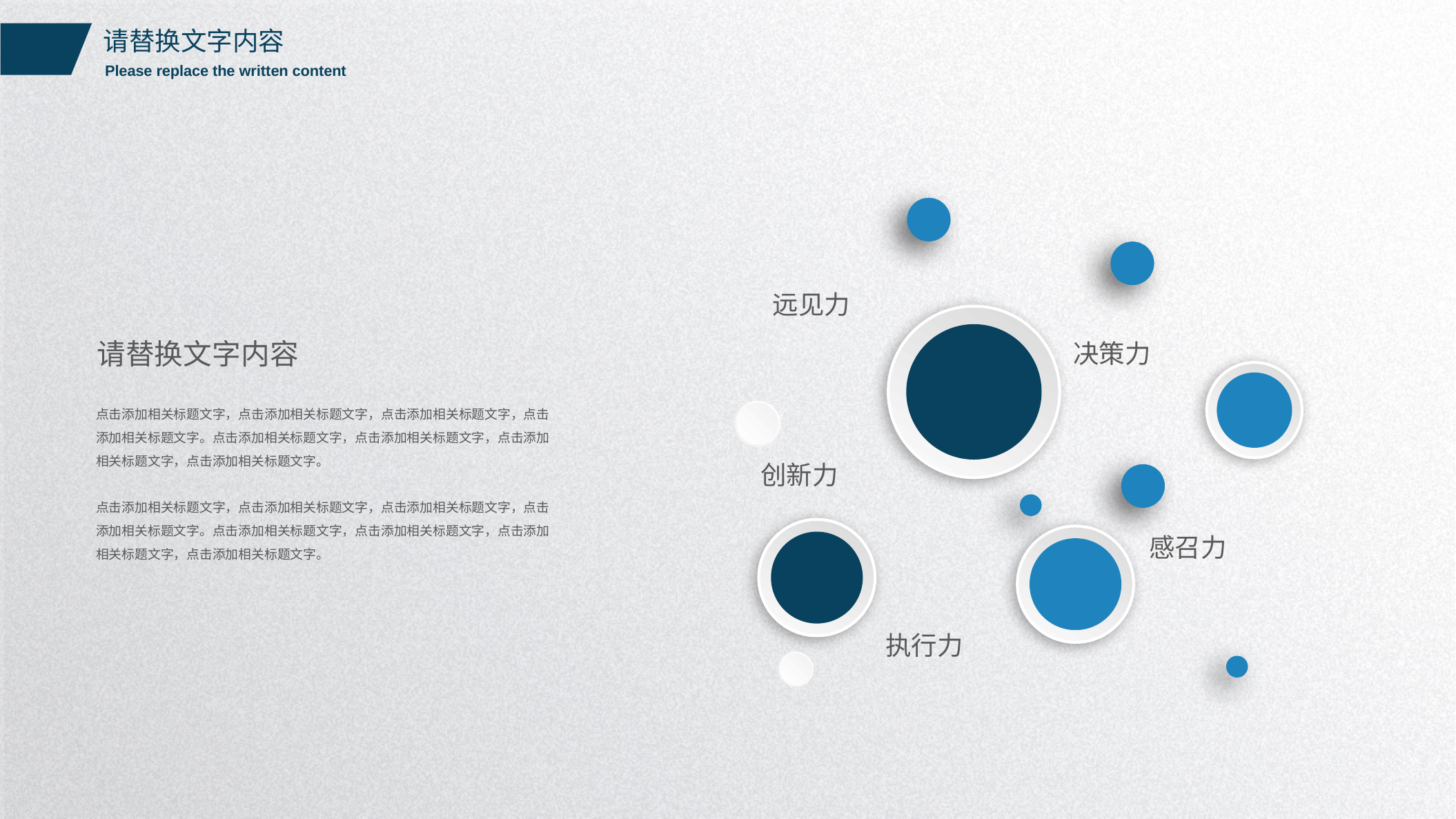

请替换文字内容

Please replace the written content

远见力

请替换文字内容
决策力

点击添加相关标题文字，点击添加相关标题文字，点击添加相关标题文字，点击添加相关标题文字。点击添加相关标题文字，点击添加相关标题文字，点击添加相关标题文字，点击添加相关标题文字。

点击添加相关标题文字，点击添加相关标题文字，点击添加相关标题文字，点击添加相关标题文字。点击添加相关标题文字，点击添加相关标题文字，点击添加相关标题文字，点击添加相关标题文字。

创新力

感召力

执行力